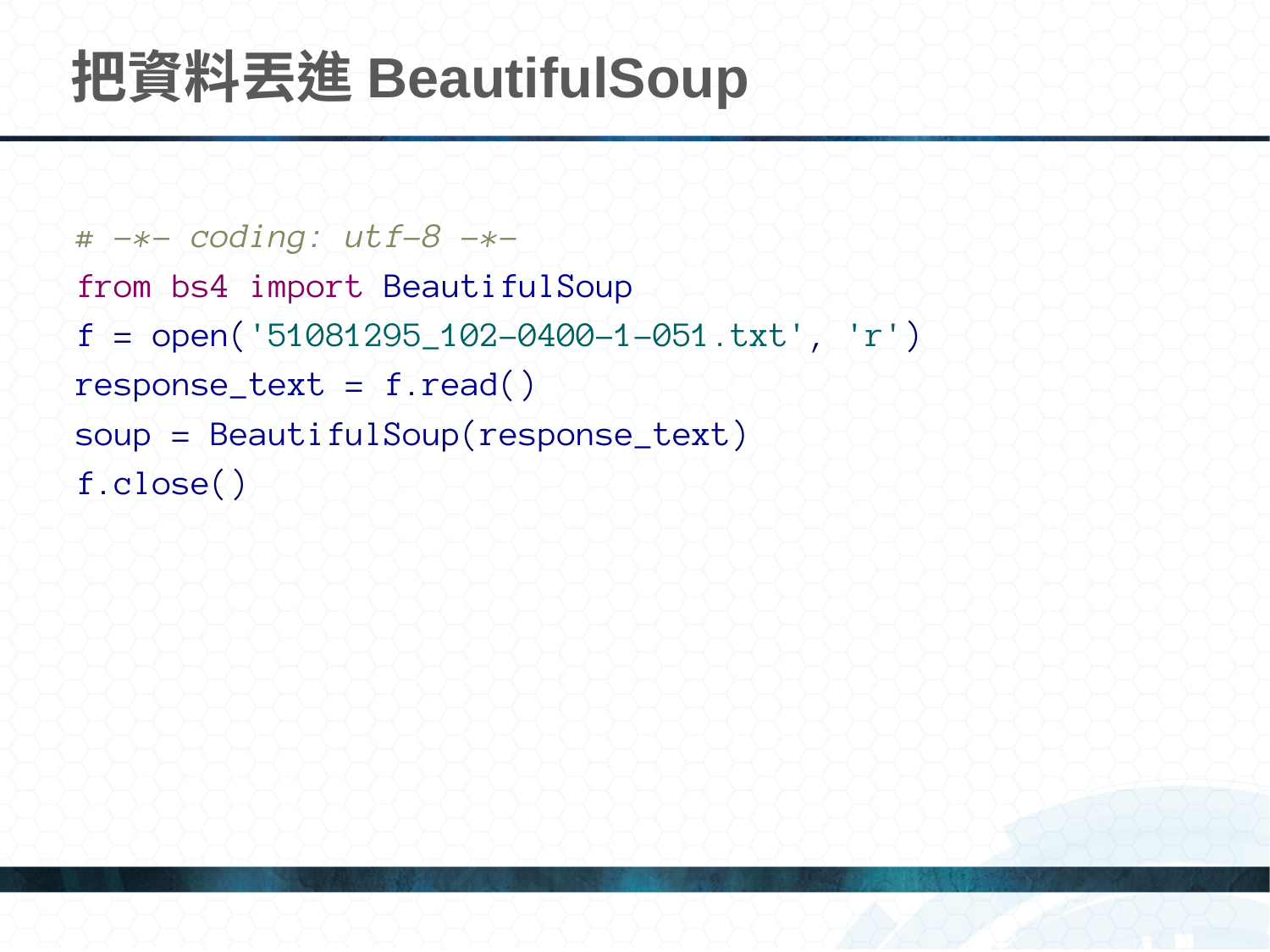

# 把資料丟進BeautifulSoup
# -*- coding: utf-8 -*-
from bs4 import BeautifulSoup
f = open('51081295_102-0400-1-051.txt', 'r')
response_text = f.read()
soup = BeautifulSoup(response_text)
f.close()